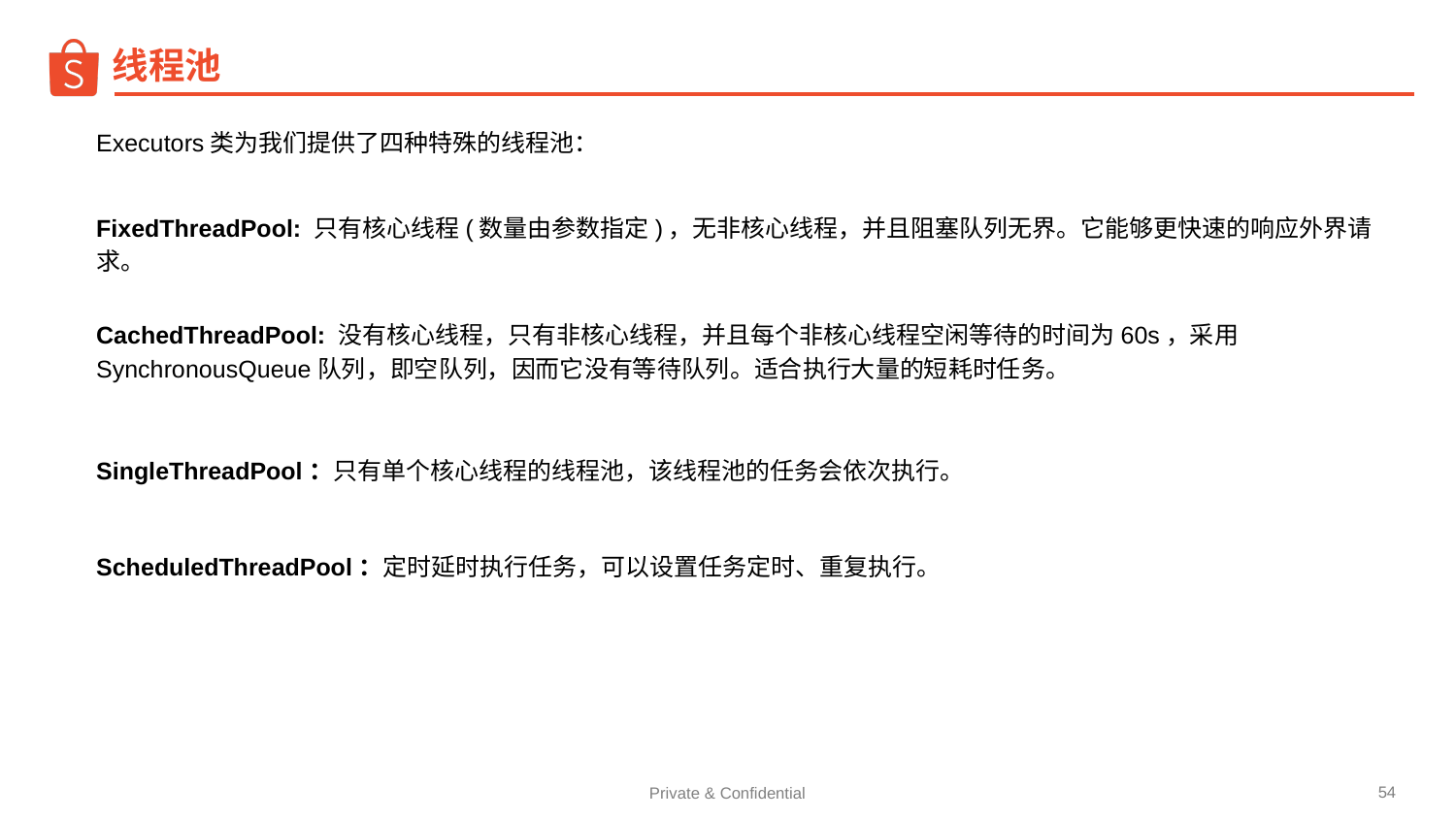

线程池
Executors类为我们提供了四种特殊的线程池：
FixedThreadPool: 只有核心线程(数量由参数指定)，无非核心线程，并且阻塞队列无界。它能够更快速的响应外界请求。

CachedThreadPool: 没有核心线程，只有非核心线程，并且每个非核心线程空闲等待的时间为60s，采用SynchronousQueue队列，即空队列，因而它没有等待队列。适合执行大量的短耗时任务。

SingleThreadPool：只有单个核心线程的线程池，该线程池的任务会依次执行。
ScheduledThreadPool：定时延时执行任务，可以设置任务定时、重复执行。
54